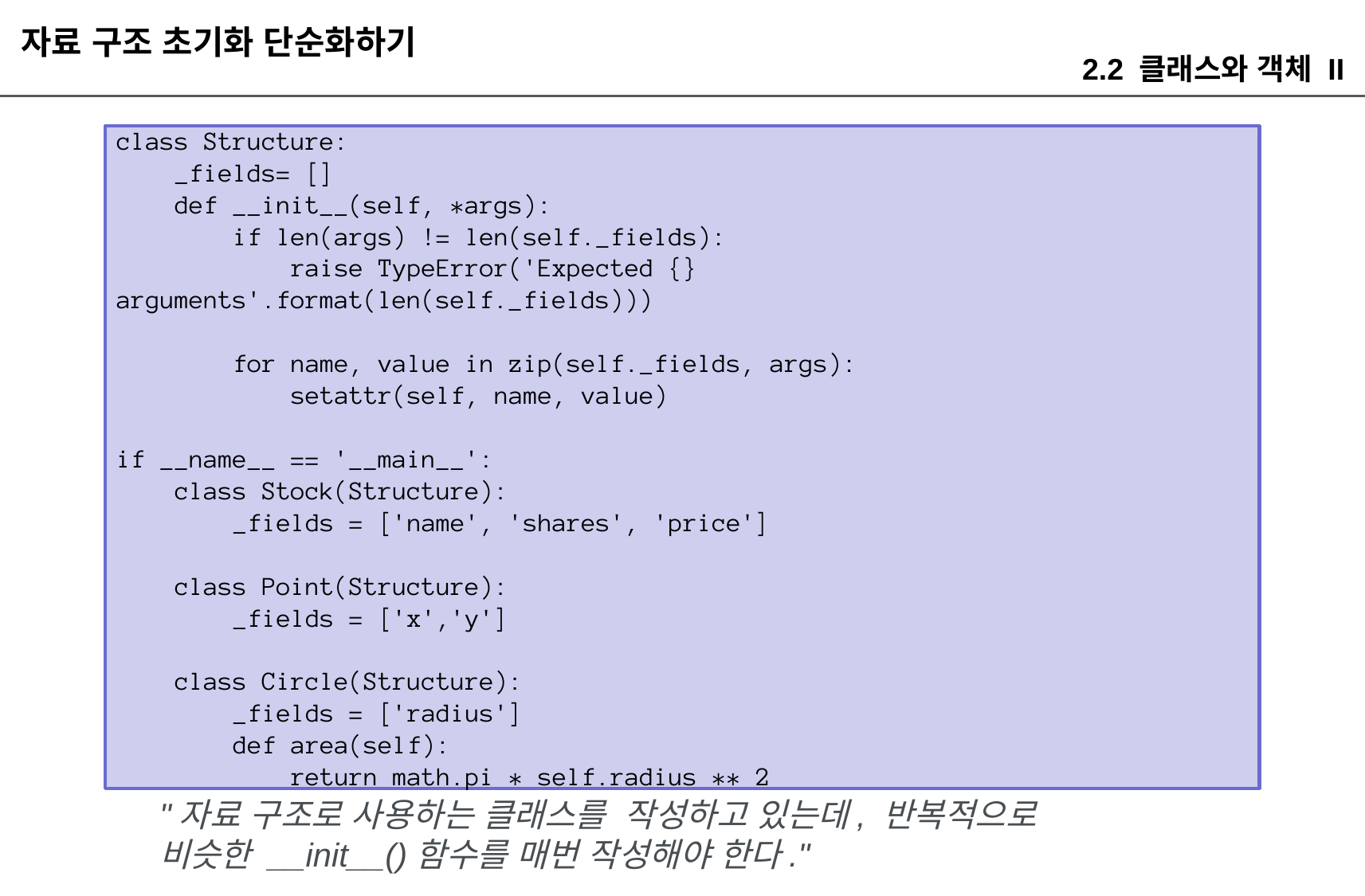

자료 구조 초기화 단순화하기
2.2 클래스와 객체 II
class Structure:
    _fields= []
    def __init__(self, *args):
        if len(args) != len(self._fields):
            raise TypeError('Expected {} arguments'.format(len(self._fields)))

        for name, value in zip(self._fields, args):
            setattr(self, name, value)

if __name__ == '__main__':
    class Stock(Structure):
        _fields = ['name', 'shares', 'price']

    class Point(Structure):
        _fields = ['x','y']

    class Circle(Structure):
        _fields = ['radius']
        def area(self):
            return math.pi * self.radius ** 2
"자료 구조로 사용하는 클래스를  작성하고 있는데, 반복적으로 비슷한 __init__()함수를 매번 작성해야 한다."